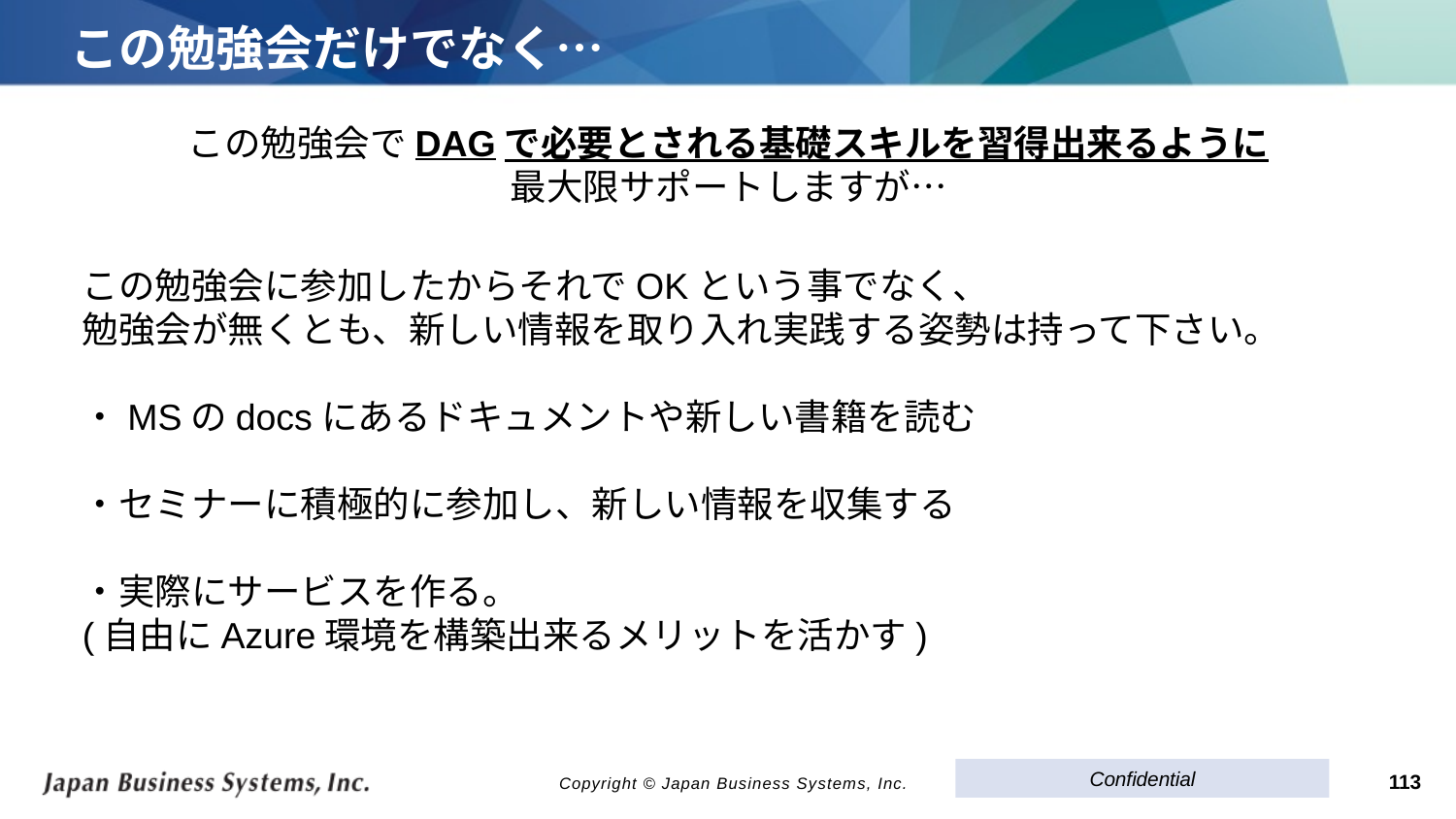

# この勉強会だけでなく…
この勉強会でDAGで必要とされる基礎スキルを習得出来るように
最大限サポートしますが…
この勉強会に参加したからそれでOKという事でなく、
勉強会が無くとも、新しい情報を取り入れ実践する姿勢は持って下さい。

・MSのdocsにあるドキュメントや新しい書籍を読む

・セミナーに積極的に参加し、新しい情報を収集する

・実際にサービスを作る。
(自由にAzure環境を構築出来るメリットを活かす)